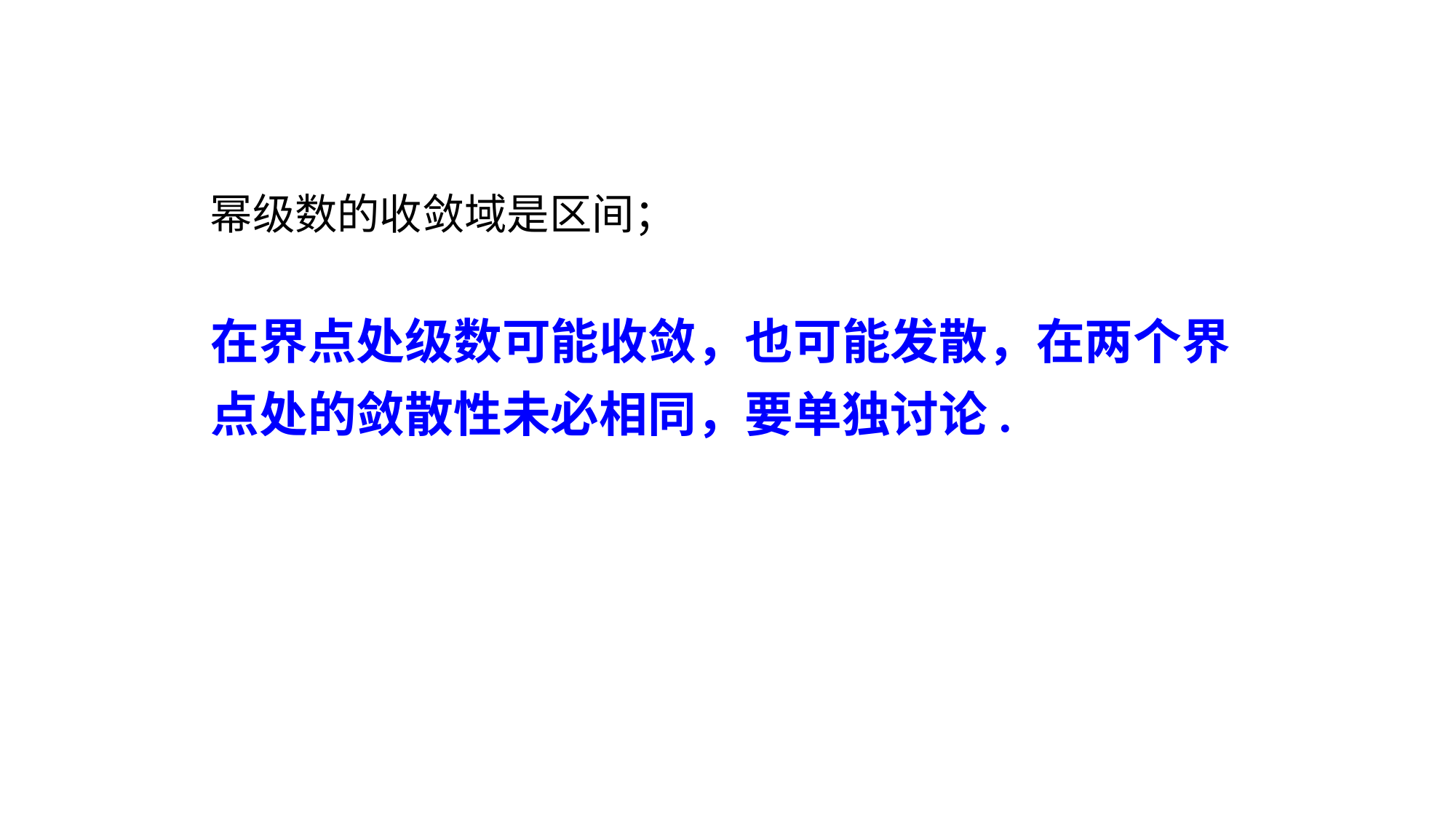

幂级数的收敛域是区间；
在界点处级数可能收敛，也可能发散，在两个界点处的敛散性未必相同，要单独讨论.